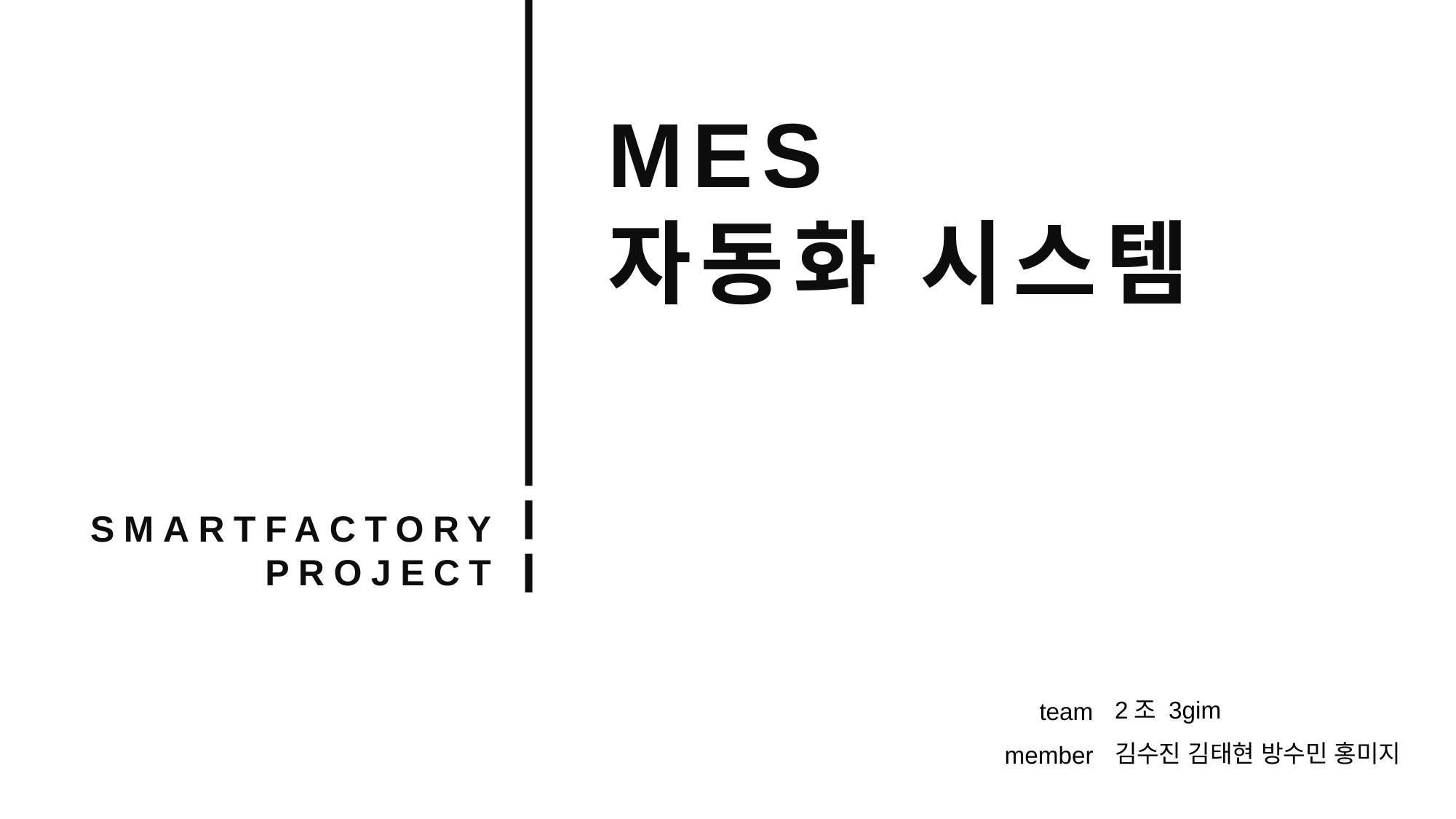

※ 디자인 변경이  안되는 부분은 [보기]- [슬라이드 마스터]에 들어가면 편집 가능합니다.
MES
자동화 시스템
SMARTFACTORY
PROJECT
2조 3gim
김수진 김태현 방수민 홍미지
team
member